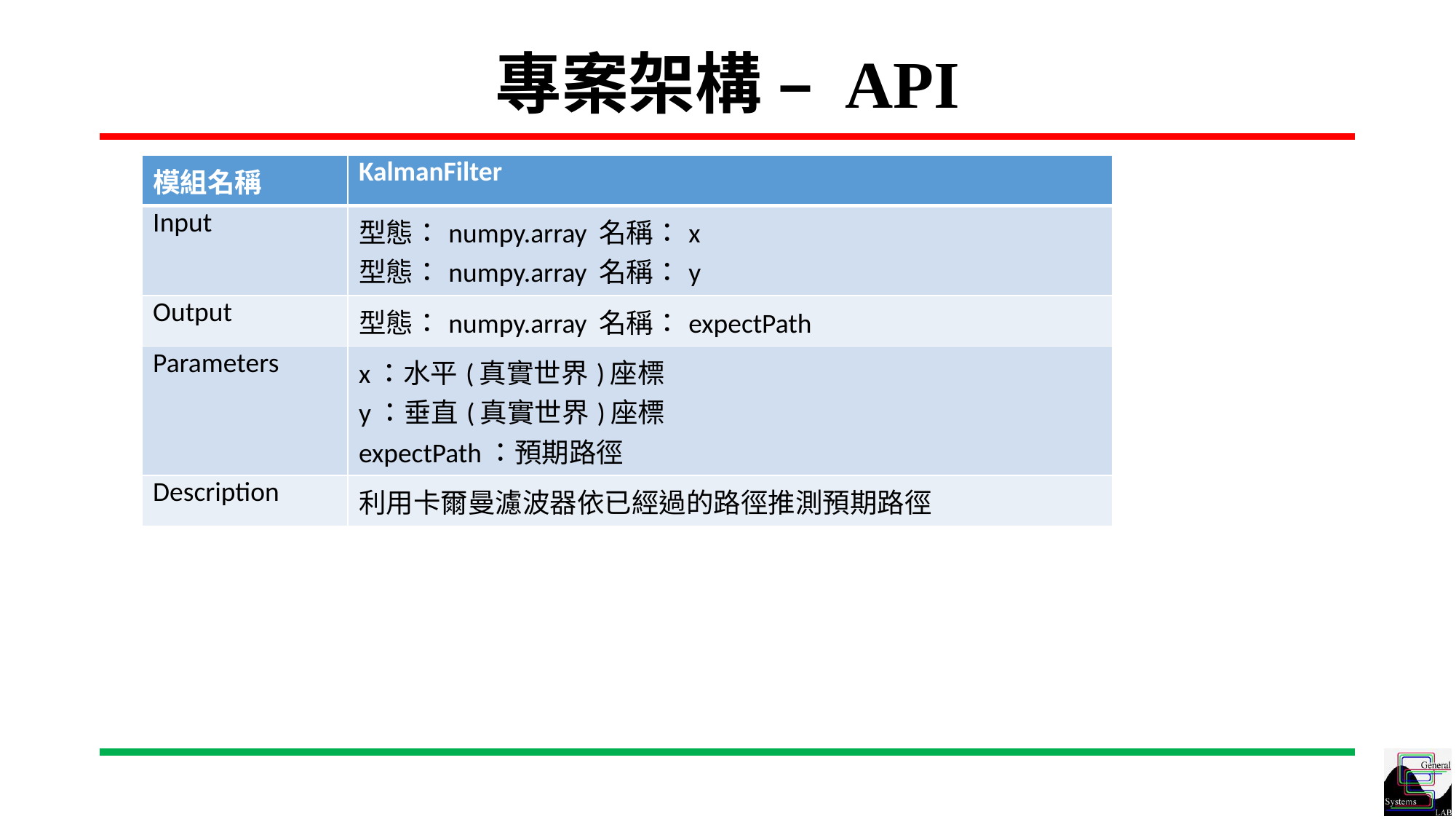

# 專案架構 – API
| 模組名稱 | KalmanFilter |
| --- | --- |
| Input | 型態：numpy.array 名稱：x 型態：numpy.array 名稱：y |
| Output | 型態：numpy.array 名稱：expectPath |
| Parameters | x：水平(真實世界)座標 y：垂直(真實世界)座標 expectPath：預期路徑 |
| Description | 利用卡爾曼濾波器依已經過的路徑推測預期路徑 |